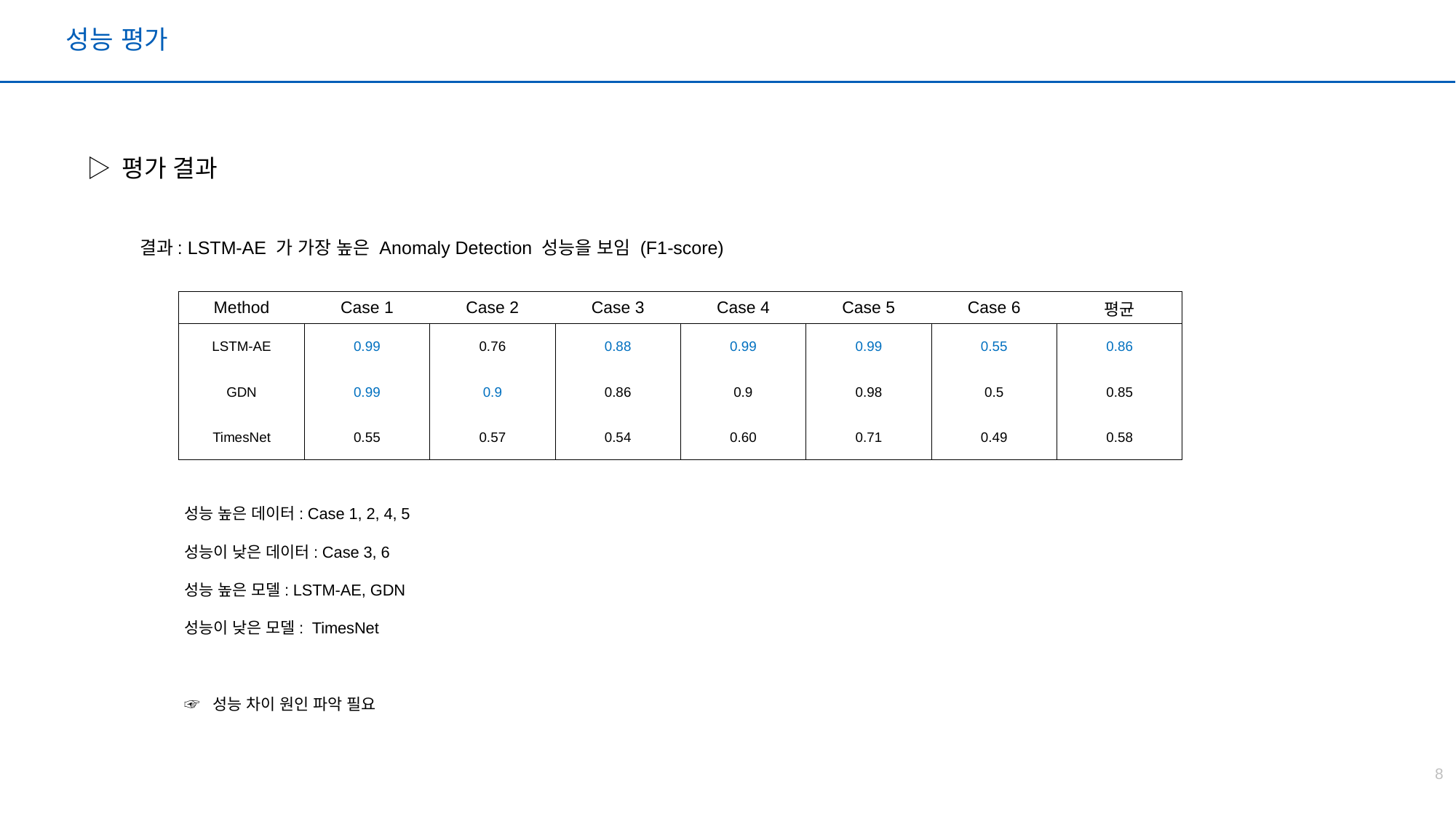

성능 평가
▷ 평가 결과
결과: LSTM-AE 가 가장 높은 Anomaly Detection 성능을 보임 (F1-score)
| Method | Case 1 | Case 2 | Case 3 | Case 4 | Case 5 | Case 6 | 평균 |
| --- | --- | --- | --- | --- | --- | --- | --- |
| LSTM-AE | 0.99 | 0.76 | 0.88 | 0.99 | 0.99 | 0.55 | 0.86 |
| GDN | 0.99 | 0.9 | 0.86 | 0.9 | 0.98 | 0.5 | 0.85 |
| TimesNet | 0.55 | 0.57 | 0.54 | 0.60 | 0.71 | 0.49 | 0.58 |
성능 높은 데이터: Case 1, 2, 4, 5
성능이 낮은 데이터: Case 3, 6
성능 높은 모델: LSTM-AE, GDN
성능이 낮은 모델:  TimesNet

☞  성능 차이 원인 파악 필요